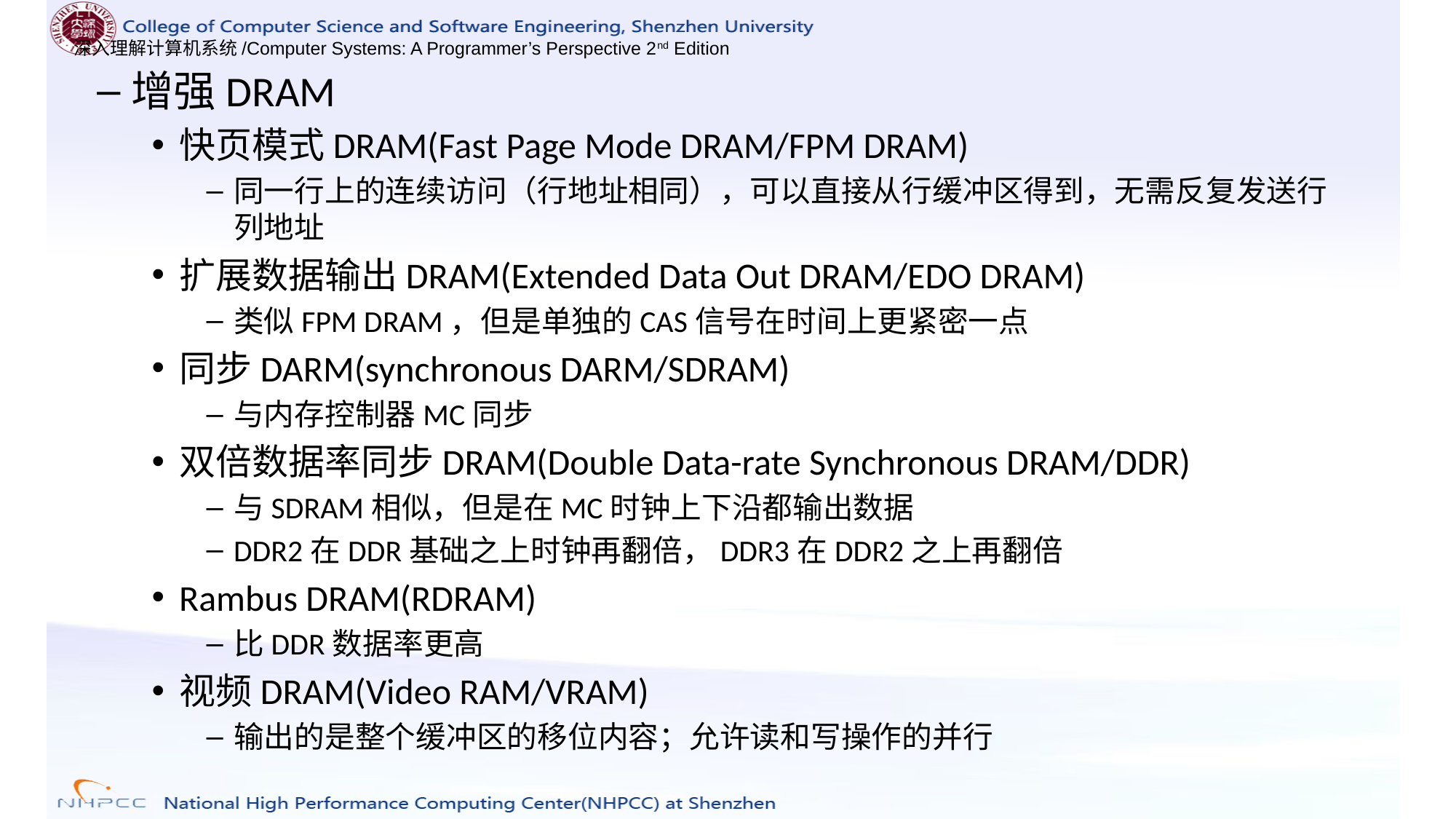

增强DRAM
快页模式DRAM(Fast Page Mode DRAM/FPM DRAM)
同一行上的连续访问（行地址相同），可以直接从行缓冲区得到，无需反复发送行列地址
扩展数据输出DRAM(Extended Data Out DRAM/EDO DRAM)
类似FPM DRAM，但是单独的CAS信号在时间上更紧密一点
同步DARM(synchronous DARM/SDRAM)
与内存控制器MC同步
双倍数据率同步DRAM(Double Data-rate Synchronous DRAM/DDR)
与SDRAM相似，但是在MC时钟上下沿都输出数据
DDR2在DDR基础之上时钟再翻倍，DDR3在DDR2之上再翻倍
Rambus DRAM(RDRAM)
比DDR数据率更高
视频DRAM(Video RAM/VRAM)
输出的是整个缓冲区的移位内容；允许读和写操作的并行

8